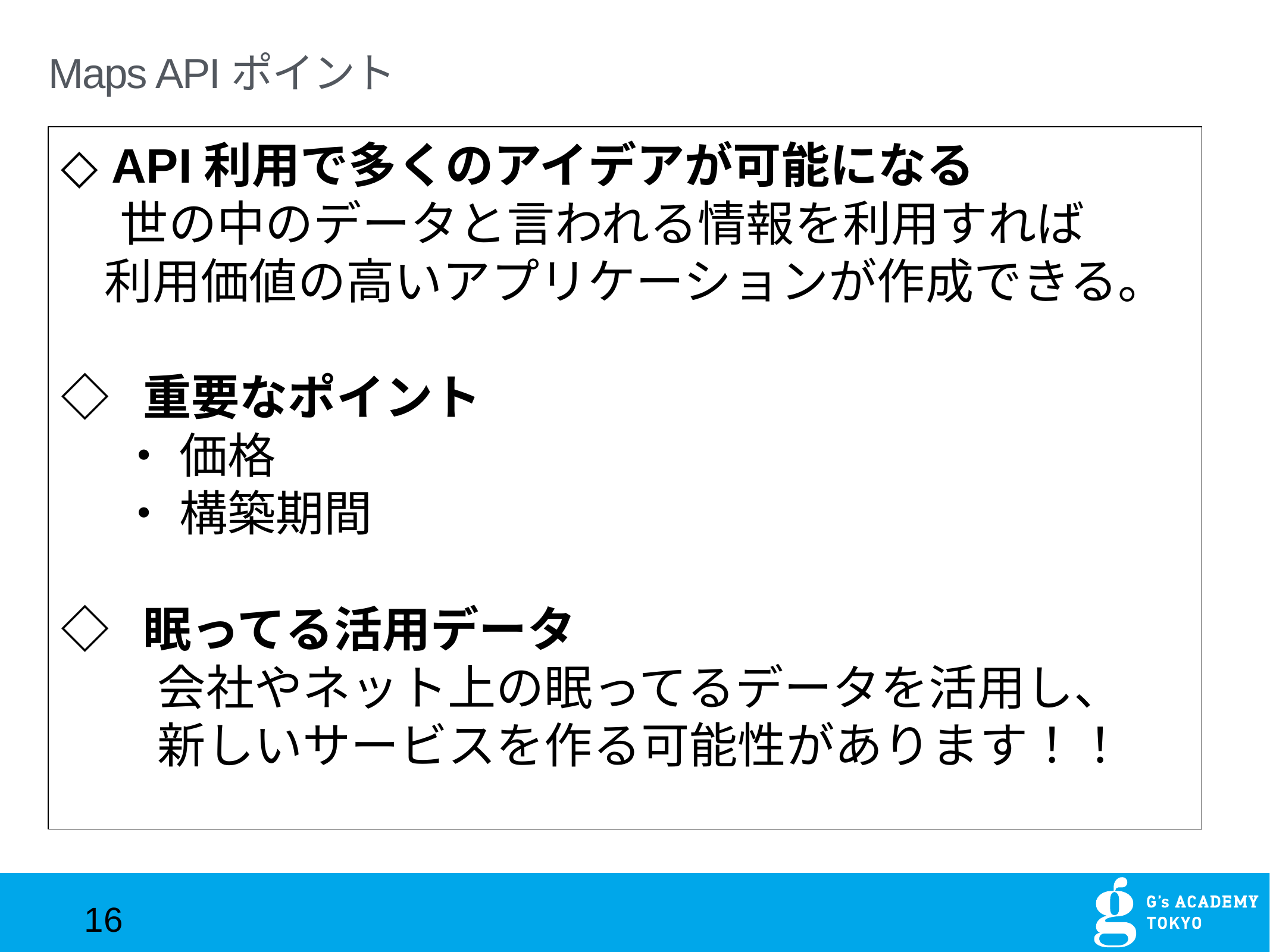

Maps APIポイント
◇ API利用で多くのアイデアが可能になる
　 世の中のデータと言われる情報を利用すれば
    利用価値の高いアプリケーションが作成できる。

◇  重要なポイント
　 ・ 価格
　 ・ 構築期間

◇  眠ってる活用データ
　　会社やネット上の眠ってるデータを活用し、
　　新しいサービスを作る可能性があります！！
16